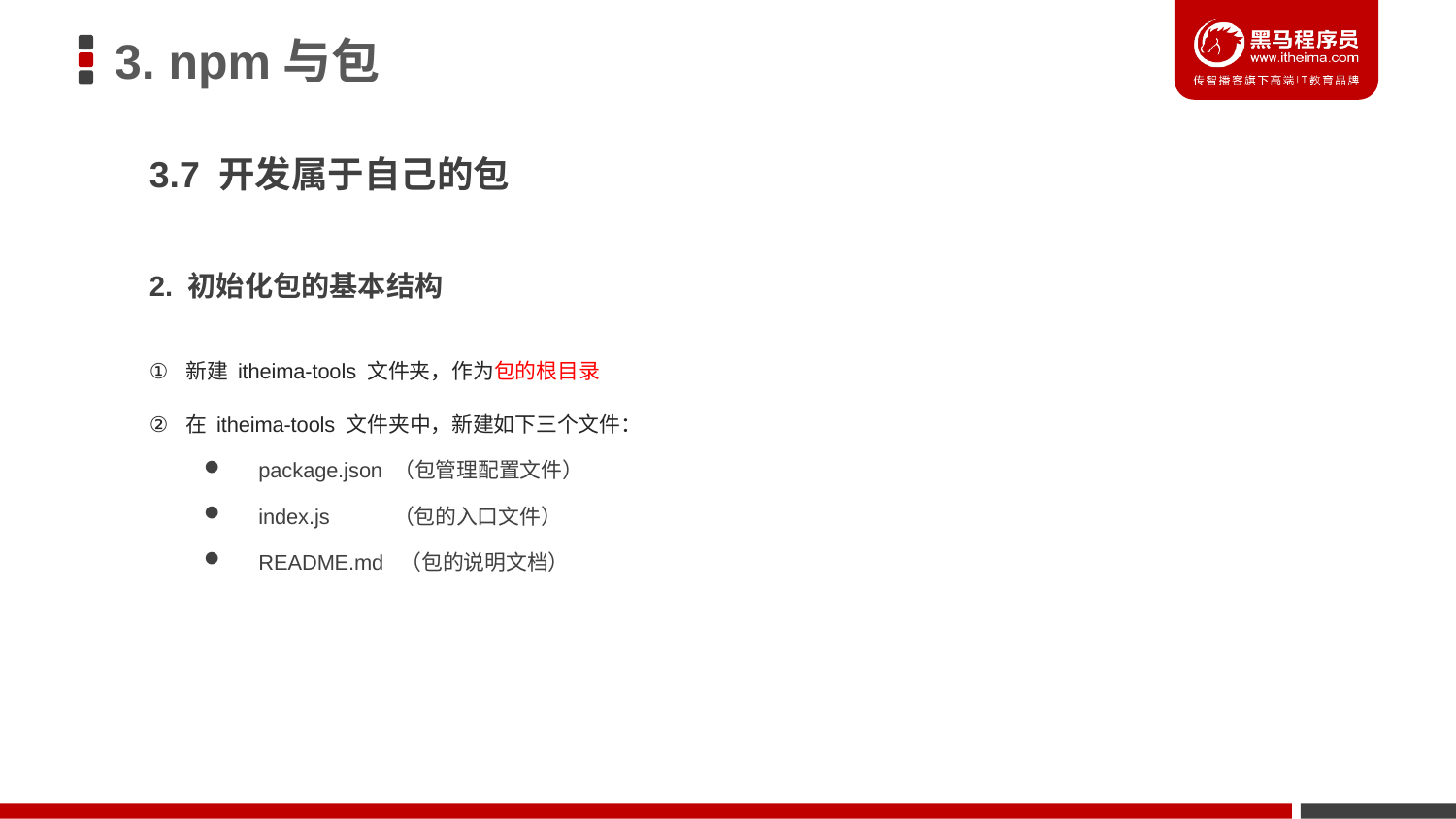

# 3. npm与包
3.7 开发属于自己的包
2. 初始化包的基本结构
新建 itheima-tools 文件夹，作为包的根目录
在 itheima-tools 文件夹中，新建如下三个文件：
package.json （包管理配置文件）
index.js          （包的入口文件）
README.md  （包的说明文档）